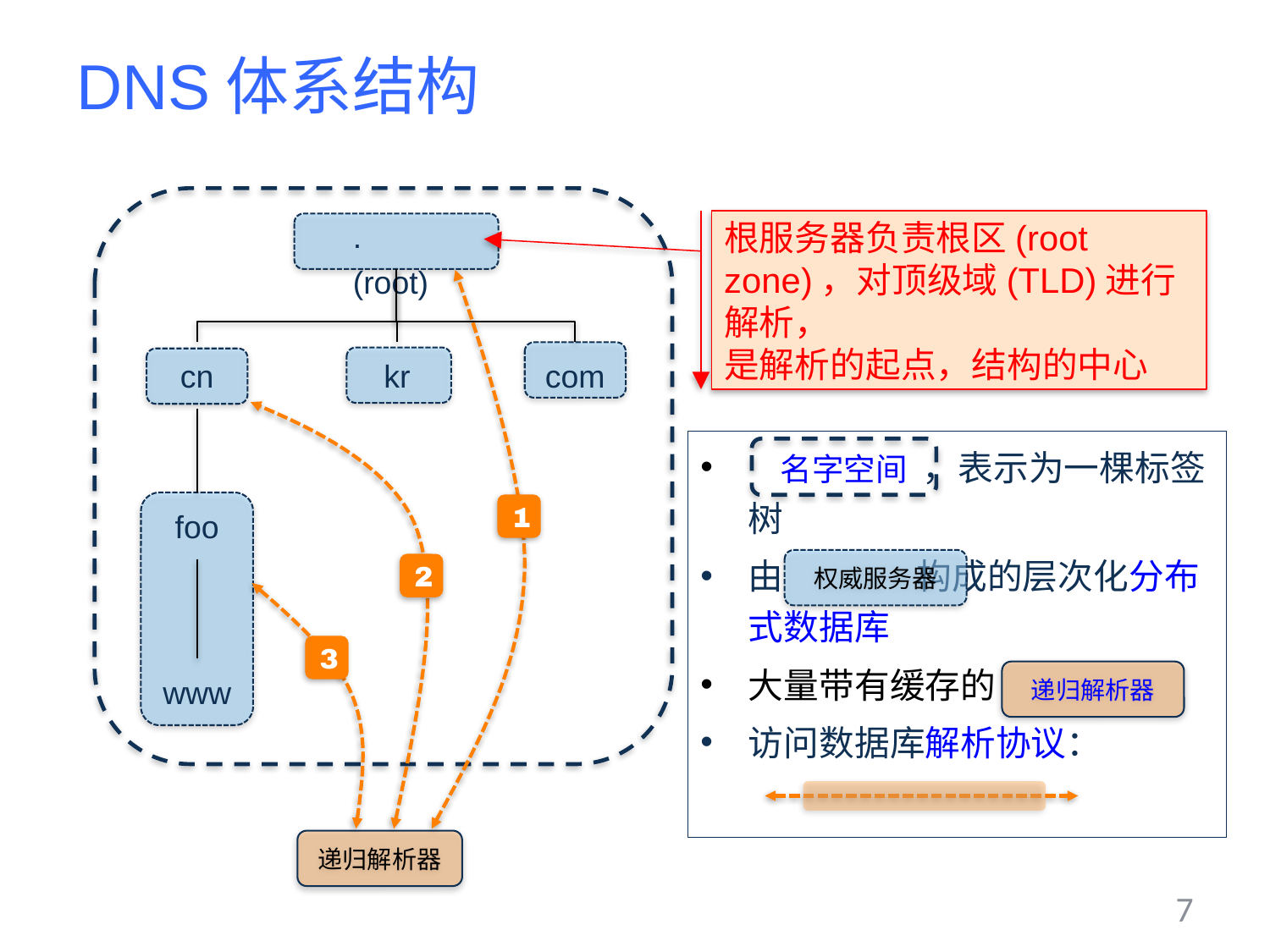

# DNS体系结构

. (root)
根服务器负责根区(root zone)，对顶级域(TLD)进行解析，
是解析的起点，结构的中心

cn
kr

com

   名字空间  ，表示为一棵标签树
由                 构成的层次化分布式数据库
大量带有缓存的
访问数据库解析协议：

foo
1
权威服务器
2

3
www
递归解析器

递归解析器
7